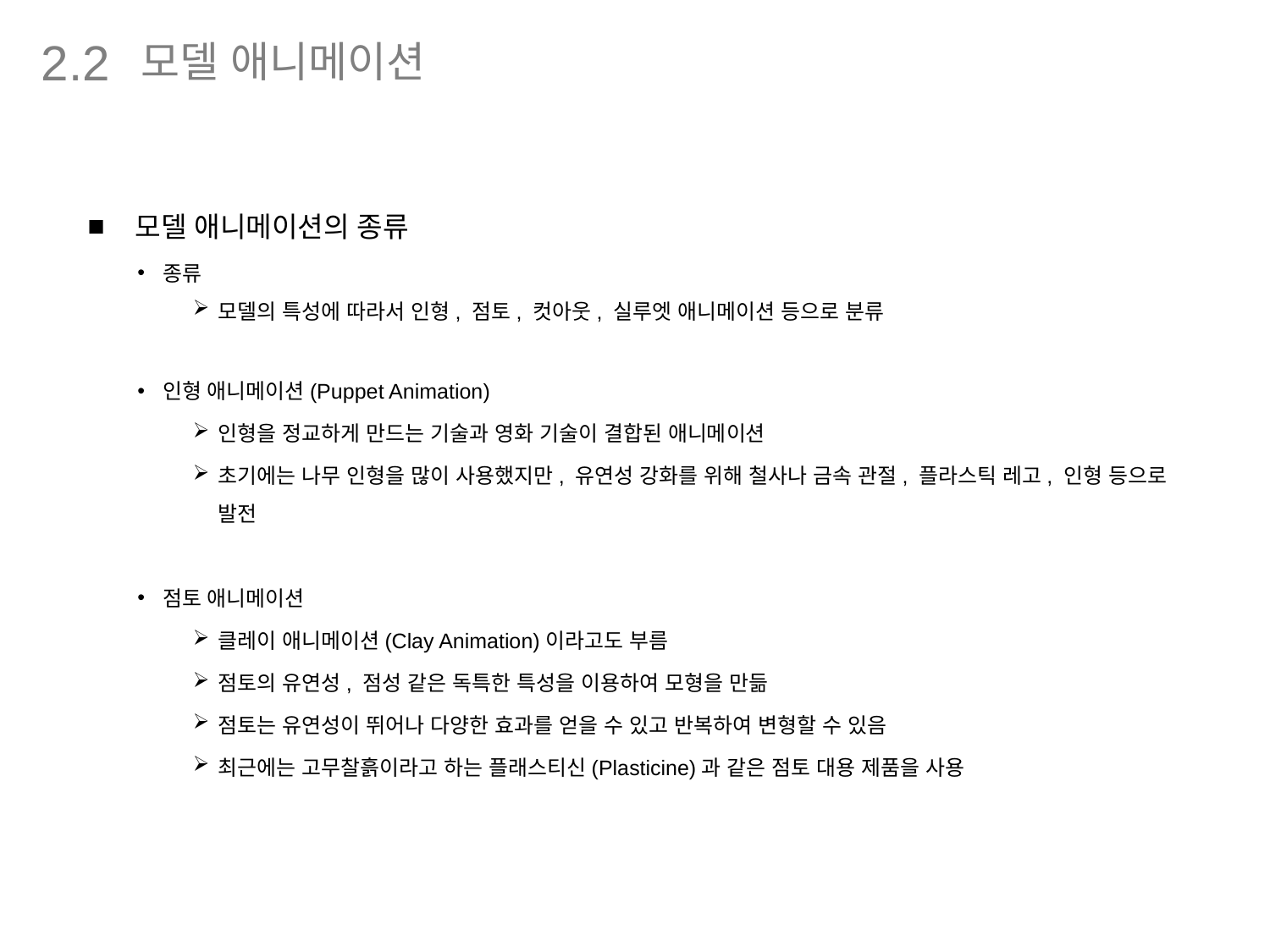

모델 애니메이션
2.2
모델 애니메이션의 종류
종류
모델의 특성에 따라서 인형, 점토, 컷아웃, 실루엣 애니메이션 등으로 분류

인형 애니메이션(Puppet Animation)
인형을 정교하게 만드는 기술과 영화 기술이 결합된 애니메이션
초기에는 나무 인형을 많이 사용했지만, 유연성 강화를 위해 철사나 금속 관절, 플라스틱 레고, 인형 등으로 발전

점토 애니메이션
클레이 애니메이션(Clay Animation)이라고도 부름
점토의 유연성, 점성 같은 독특한 특성을 이용하여 모형을 만듦
점토는 유연성이 뛰어나 다양한 효과를 얻을 수 있고 반복하여 변형할 수 있음
최근에는 고무찰흙이라고 하는 플래스티신(Plasticine)과 같은 점토 대용 제품을 사용